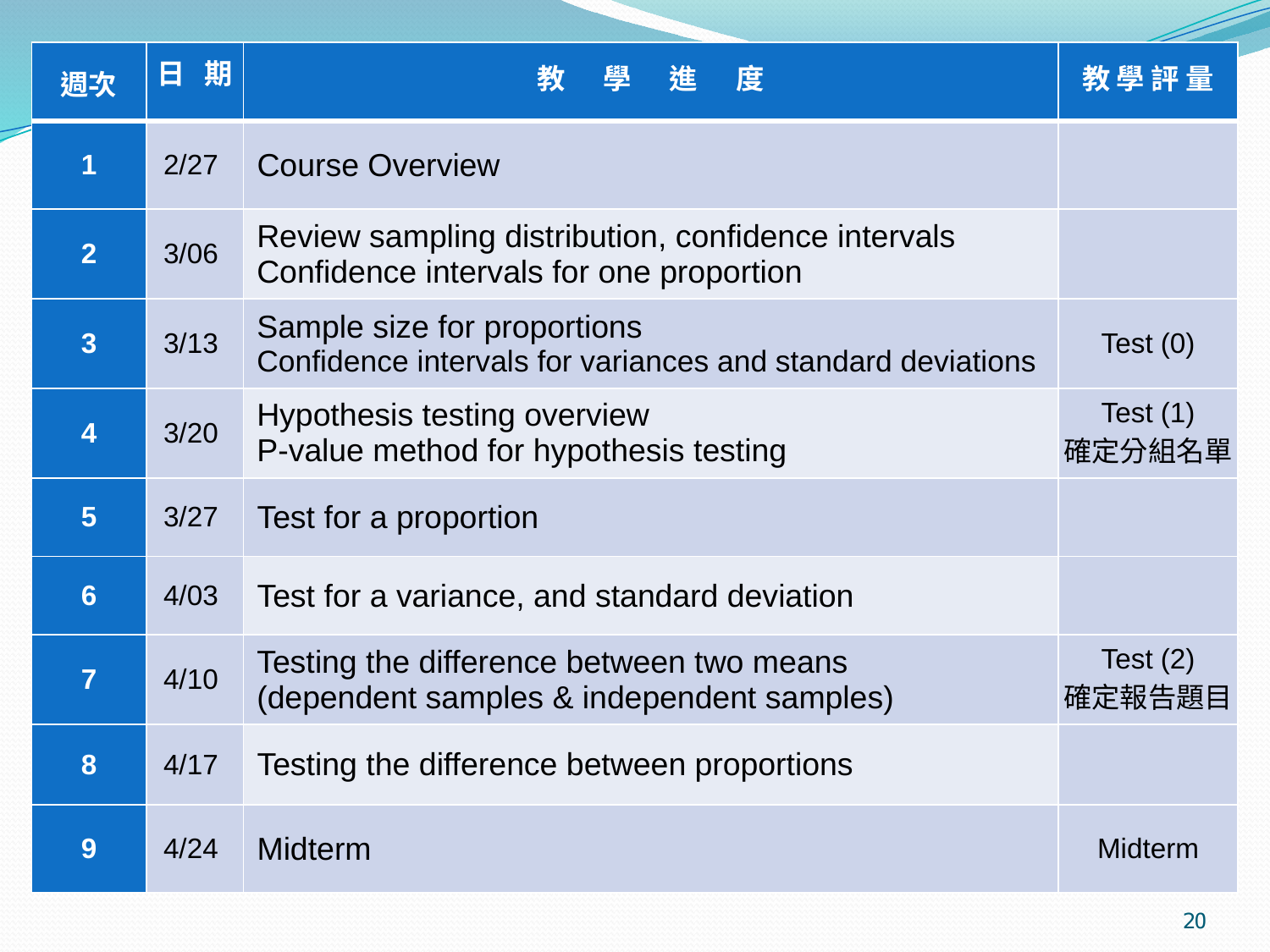

| 週次 | 日 期 | 教 學 進 度 | 教 學 評 量 |
| --- | --- | --- | --- |
| 1 | 2/27 | Course Overview |  |
| 2 | 3/06 | Review sampling distribution, confidence intervals  Confidence intervals for one proportion |  |
| 3 | 3/13 | Sample size for proportions Confidence intervals for variances and standard deviations | Test (0) |
| 4 | 3/20 | Hypothesis testing overview  P-value method for hypothesis testing | Test (1) 確定分組名單 |
| 5 | 3/27 | Test for a proportion |  |
| 6 | 4/03 | Test for a variance, and standard deviation |  |
| 7 | 4/10 | Testing the difference between two means (dependent samples & independent samples) | Test (2) 確定報告題目 |
| 8 | 4/17 | Testing the difference between proportions |  |
| 9 | 4/24 | Midterm | Midterm |
20